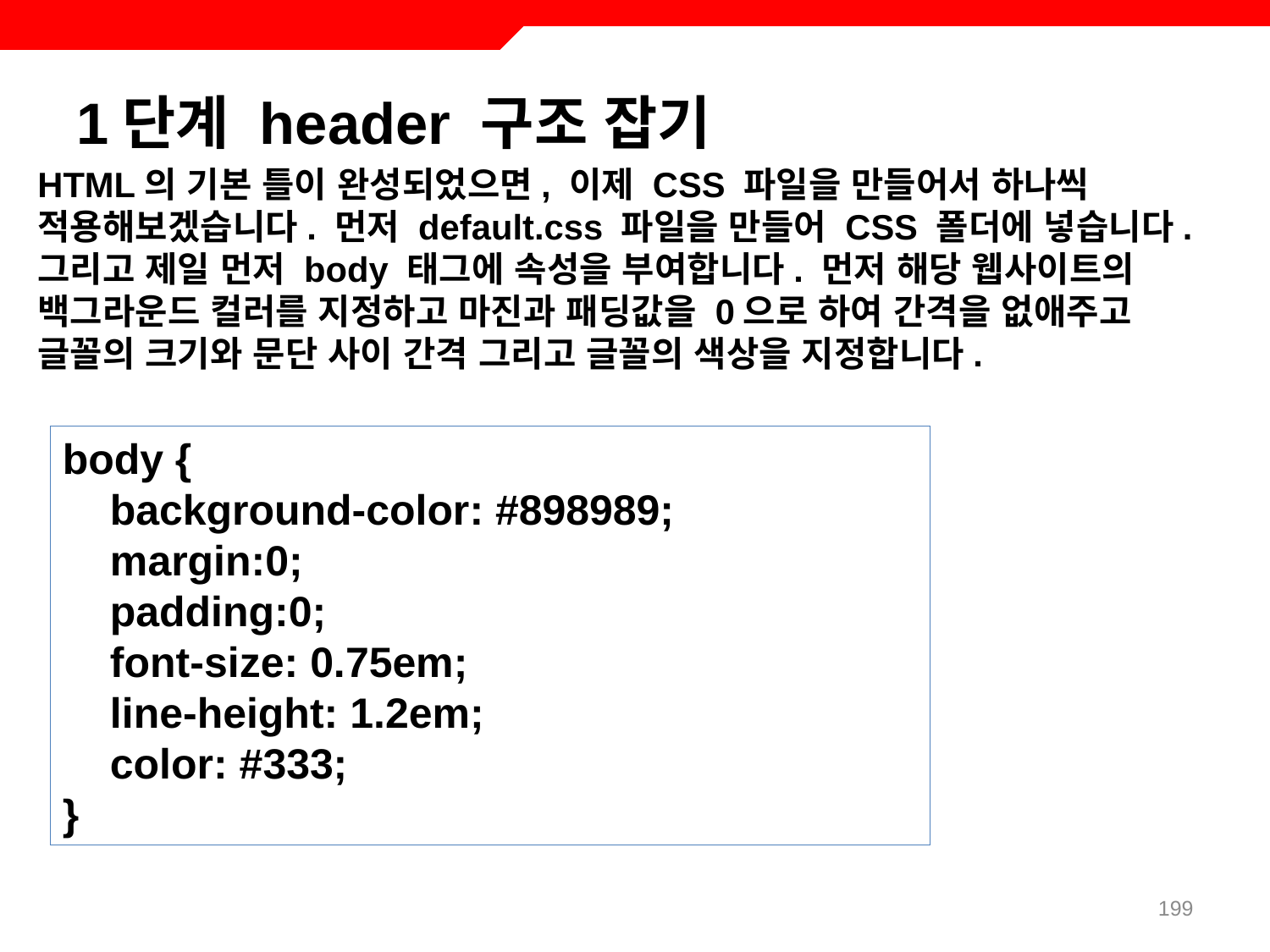

# 1단계 header 구조 잡기
HTML의 기본 틀이 완성되었으면, 이제 CSS 파일을 만들어서 하나씩 적용해보겠습니다. 먼저 default.css 파일을 만들어 CSS 폴더에 넣습니다. 그리고 제일 먼저 body 태그에 속성을 부여합니다. 먼저 해당 웹사이트의 백그라운드 컬러를 지정하고 마진과 패딩값을 0으로 하여 간격을 없애주고 글꼴의 크기와 문단 사이 간격 그리고 글꼴의 색상을 지정합니다.

body {
    background-color: #898989;
    margin:0;
    padding:0;
    font-size: 0.75em;
    line-height: 1.2em;
    color: #333;
}
199